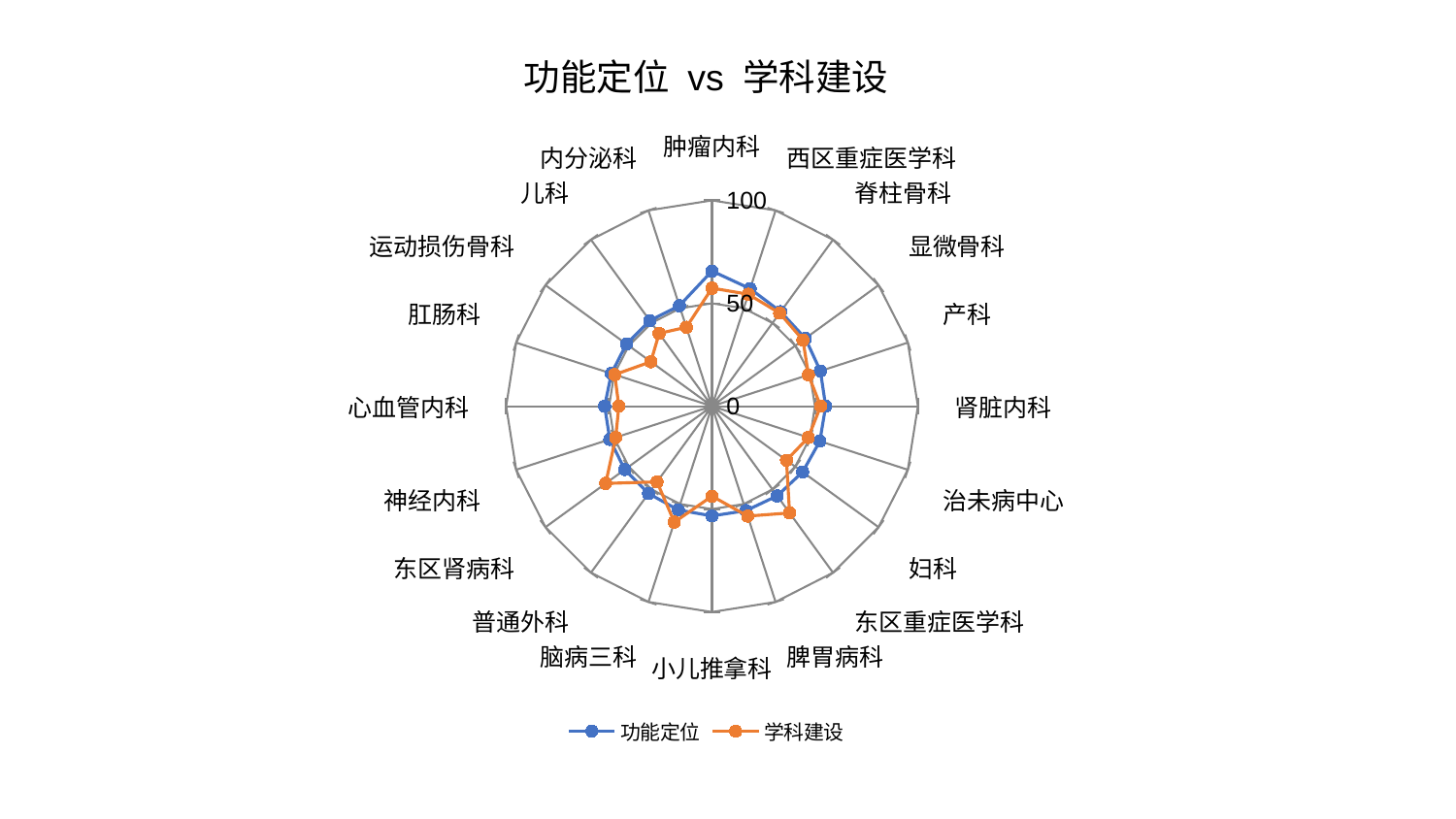

### Chart: 功能定位 vs 学科建设

| Category | 功能定位 | 学科建设 |
|---|---|---|
| 肿瘤内科 | 65.68948085730007 | 57.3603948144791 |
| 西区重症医学科 | 60.01793353561532 | 57.17841677081248 |
| 脊柱骨科 | 56.74981493641563 | 55.91211953987795 |
| 显微骨科 | 56.05795880052649 | 54.61445840428798 |
| 产科 | 55.37065440147561 | 49.25559983612424 |
| 肾脏内科 | 55.224687626550285 | 52.78300530047013 |
| 治未病中心 | 55.08354508598939 | 49.190508948118016 |
| 妇科 | 54.41991504499105 | 44.7121490216681 |
| 东区重症医学科 | 53.877921660887374 | 64.11116014657851 |
| 脾胃病科 | 53.37450431354473 | 56.14736231991407 |
| 小儿推拿科 | 53.3283249086521 | 43.721075749495405 |
| 脑病三科 | 53.0392964784573 | 59.21799238675048 |
| 普通外科 | 52.46896036003752 | 45.46556197553963 |
| 东区肾病科 | 52.38519069980168 | 63.85181796558634 |
| 神经内科 | 52.20643672663305 | 49.19846669862631 |
| 心血管内科 | 52.15111406879959 | 45.24538616676909 |
| 肛肠科 | 51.41793842229576 | 49.69043391257731 |
| 运动损伤骨科 | 51.40504319491733 | 36.747697377440936 |
| 儿科 | 51.401966547621015 | 43.70561524882918 |
| 内分泌科 | 51.332167451193975 | 40.3395375125337 |
32